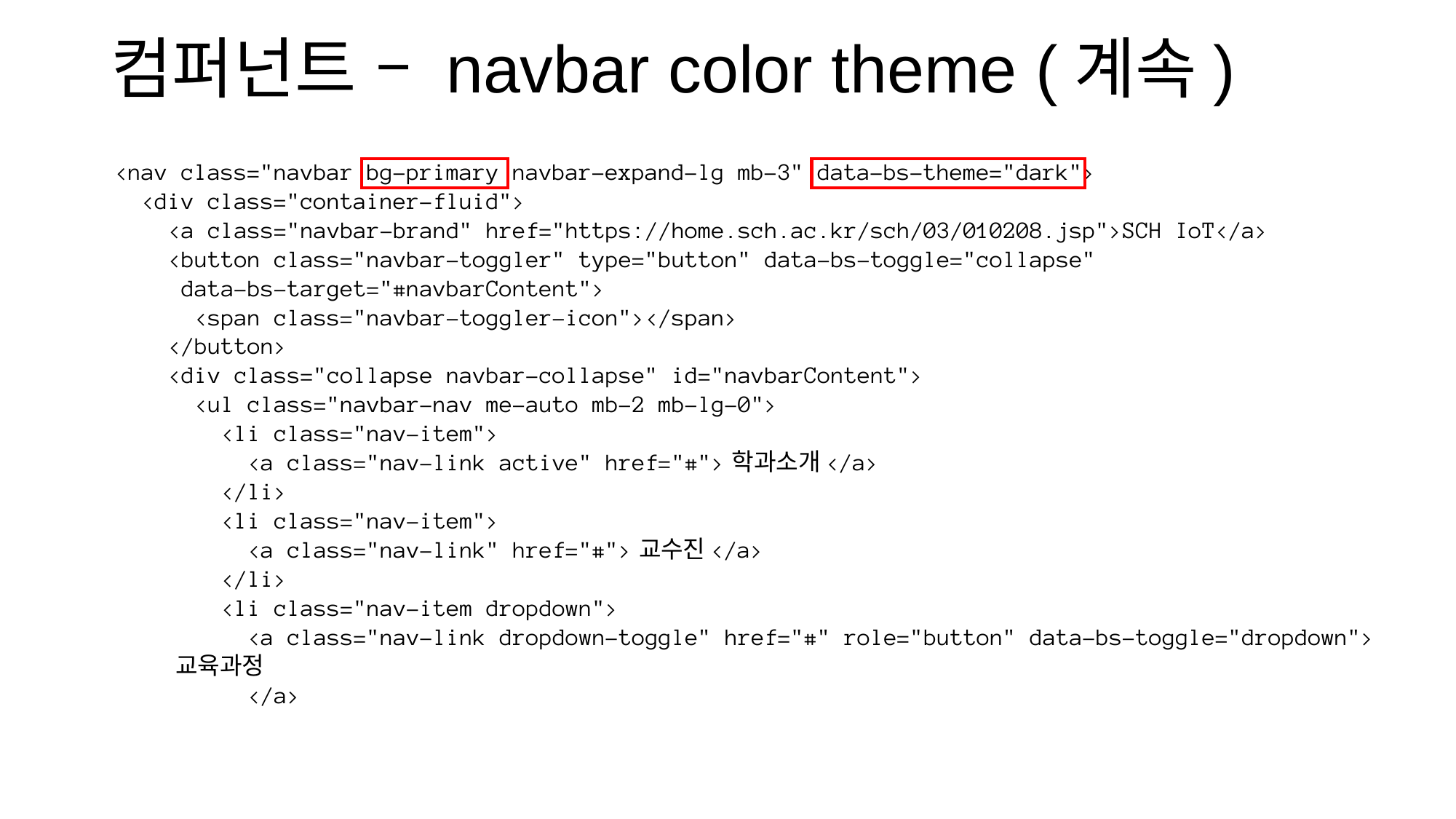

# 컴퍼넌트 – navbar color theme (계속)
    <nav class="navbar bg-primary navbar-expand-lg mb-3" data-bs-theme="dark">
      <div class="container-fluid">
        <a class="navbar-brand" href="https://home.sch.ac.kr/sch/03/010208.jsp">SCH IoT</a>
        <button class="navbar-toggler" type="button" data-bs-toggle="collapse"
         data-bs-target="#navbarContent">
          <span class="navbar-toggler-icon"></span>
        </button>
        <div class="collapse navbar-collapse" id="navbarContent">
          <ul class="navbar-nav me-auto mb-2 mb-lg-0">
            <li class="nav-item">
              <a class="nav-link active" href="#">학과소개</a>
            </li>
            <li class="nav-item">
              <a class="nav-link" href="#">교수진</a>
            </li>
            <li class="nav-item dropdown">
              <a class="nav-link dropdown-toggle" href="#" role="button" data-bs-toggle="dropdown">
                교육과정
              </a>